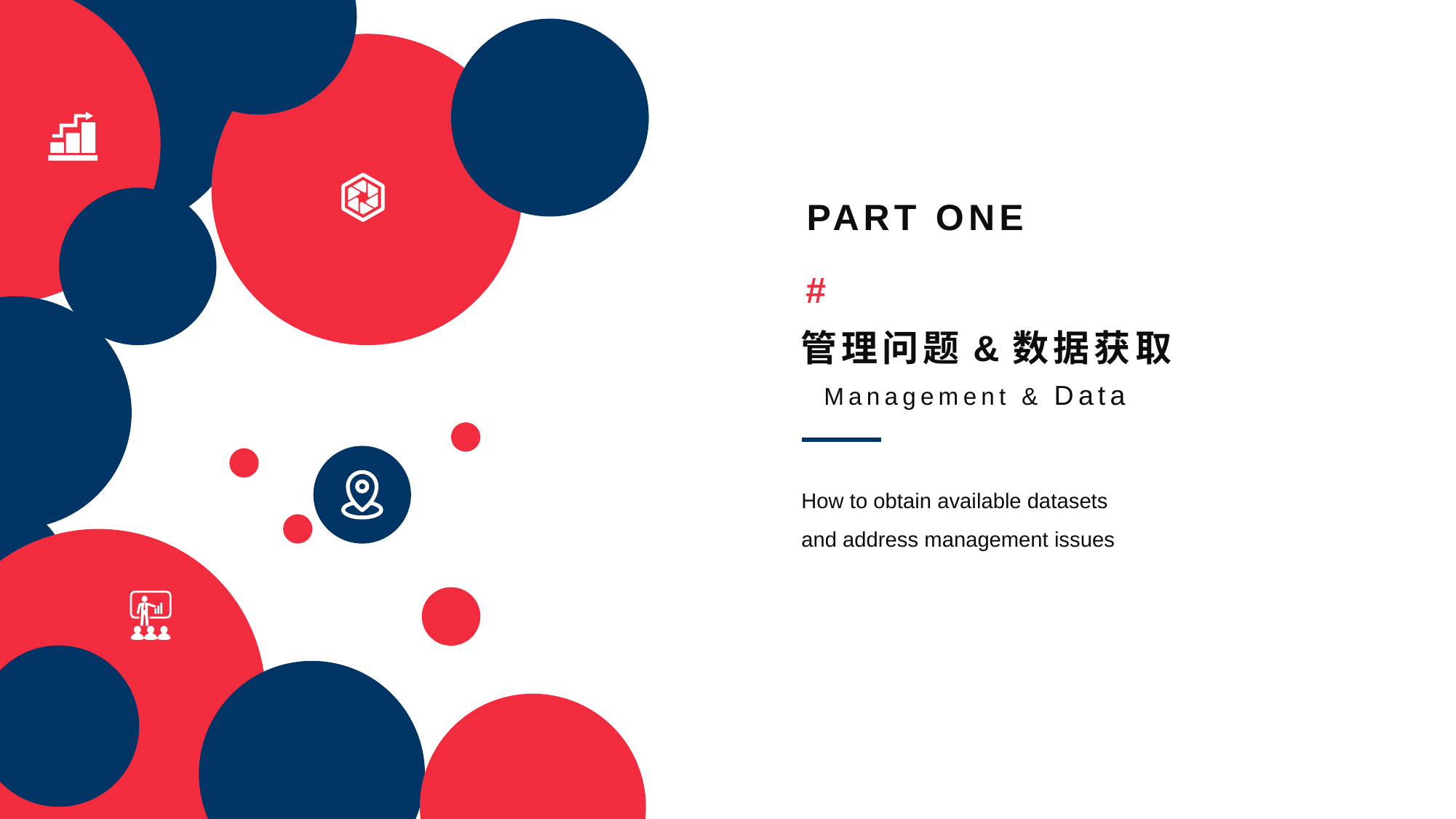

PART ONE
#

管理问题&数据获取
Management & Data

How to obtain available datasets
and address management issues